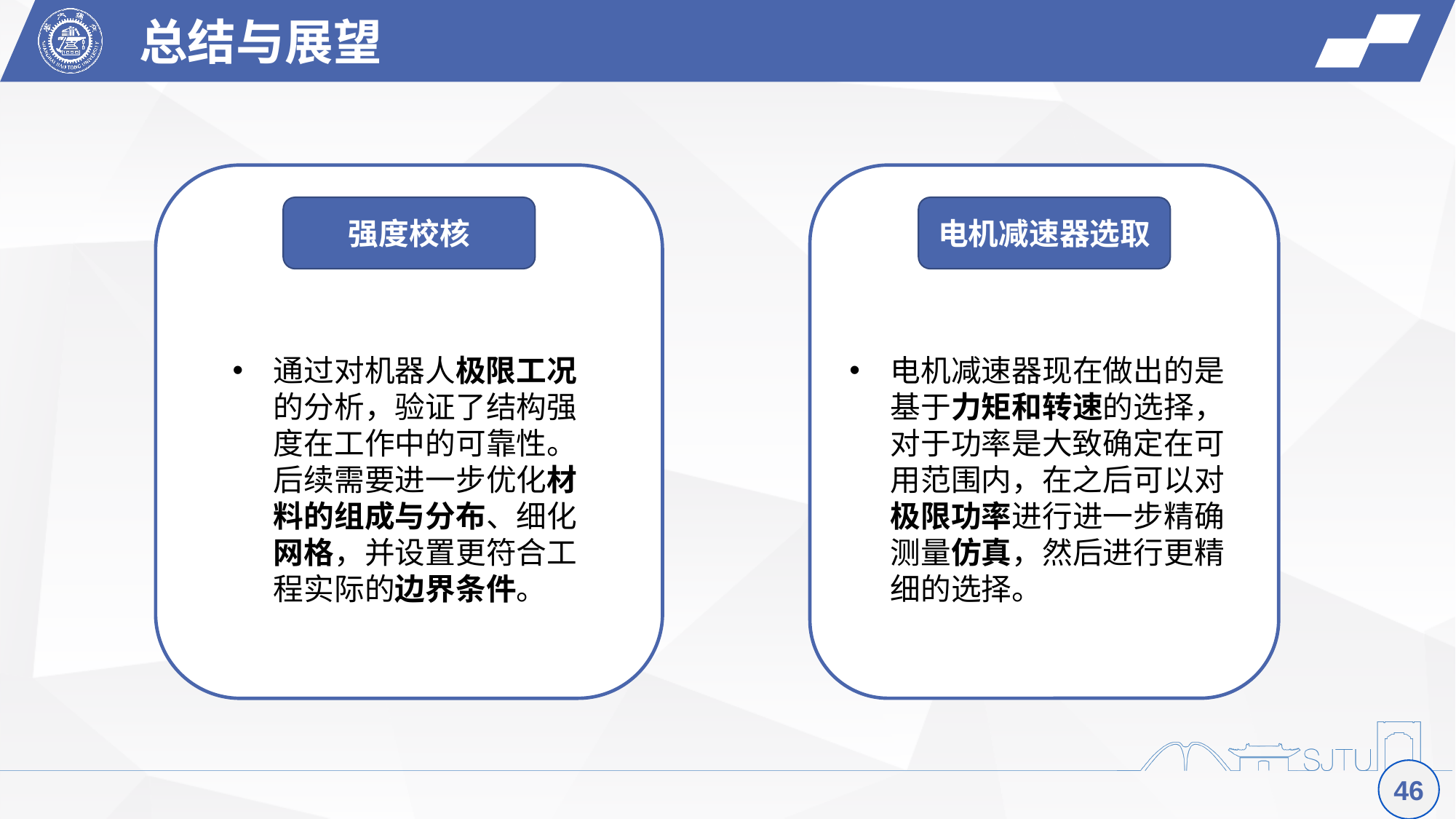

总结与展望

通过对机器人极限工况的分析，验证了结构强度在工作中的可靠性。后续需要进一步优化材料的组成与分布、细化网格，并设置更符合工程实际的边界条件。

强度校核
电机减速器选取
电机减速器现在做出的是基于力矩和转速的选择，对于功率是大致确定在可用范围内，在之后可以对极限功率进行进一步精确测量仿真，然后进行更精细的选择。

46